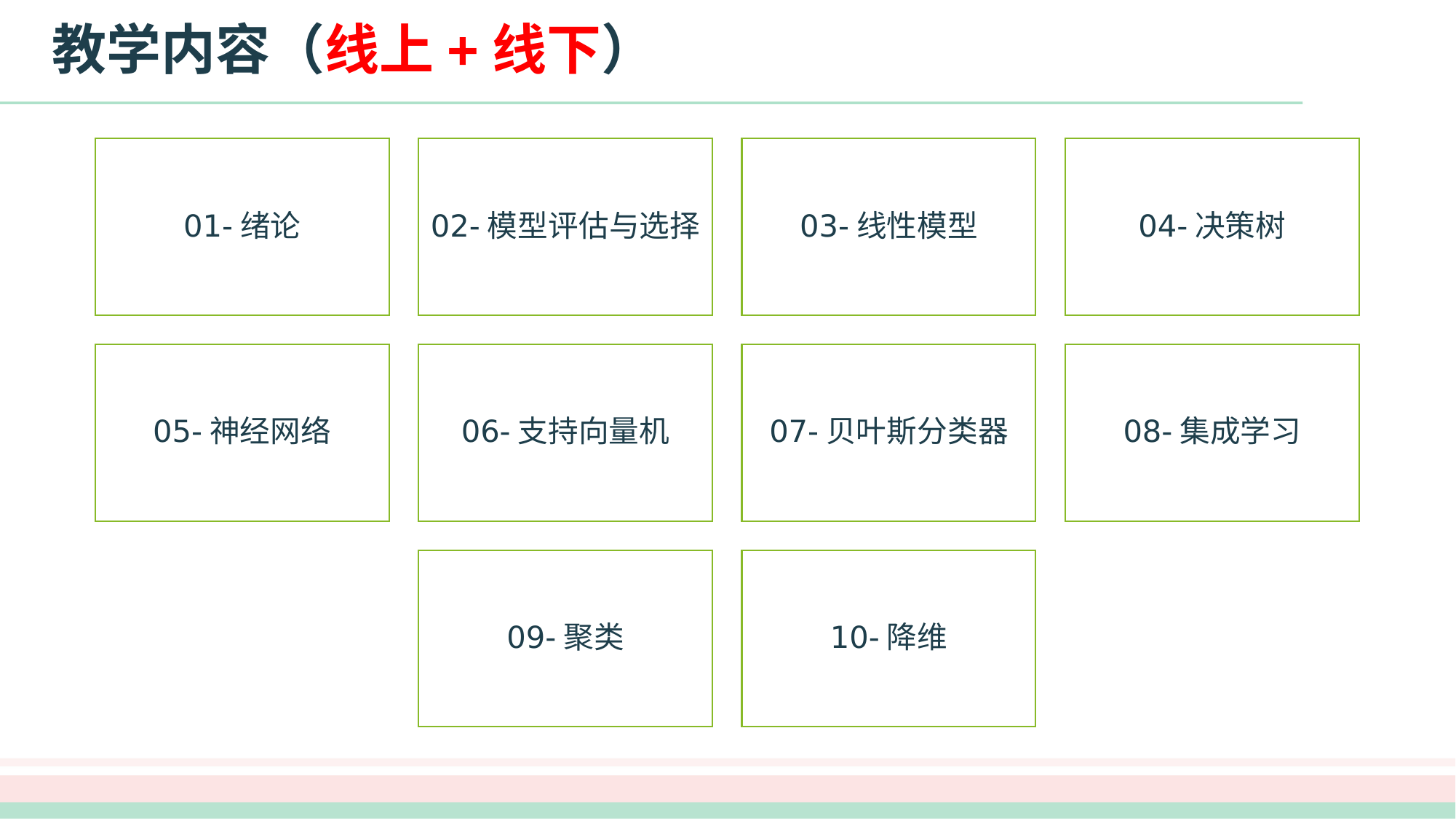

# 教学内容（线上+线下）
01-绪论
02-模型评估与选择
03-线性模型
04-决策树
05-神经网络
06-支持向量机
07-贝叶斯分类器
08-集成学习
09-聚类
10-降维